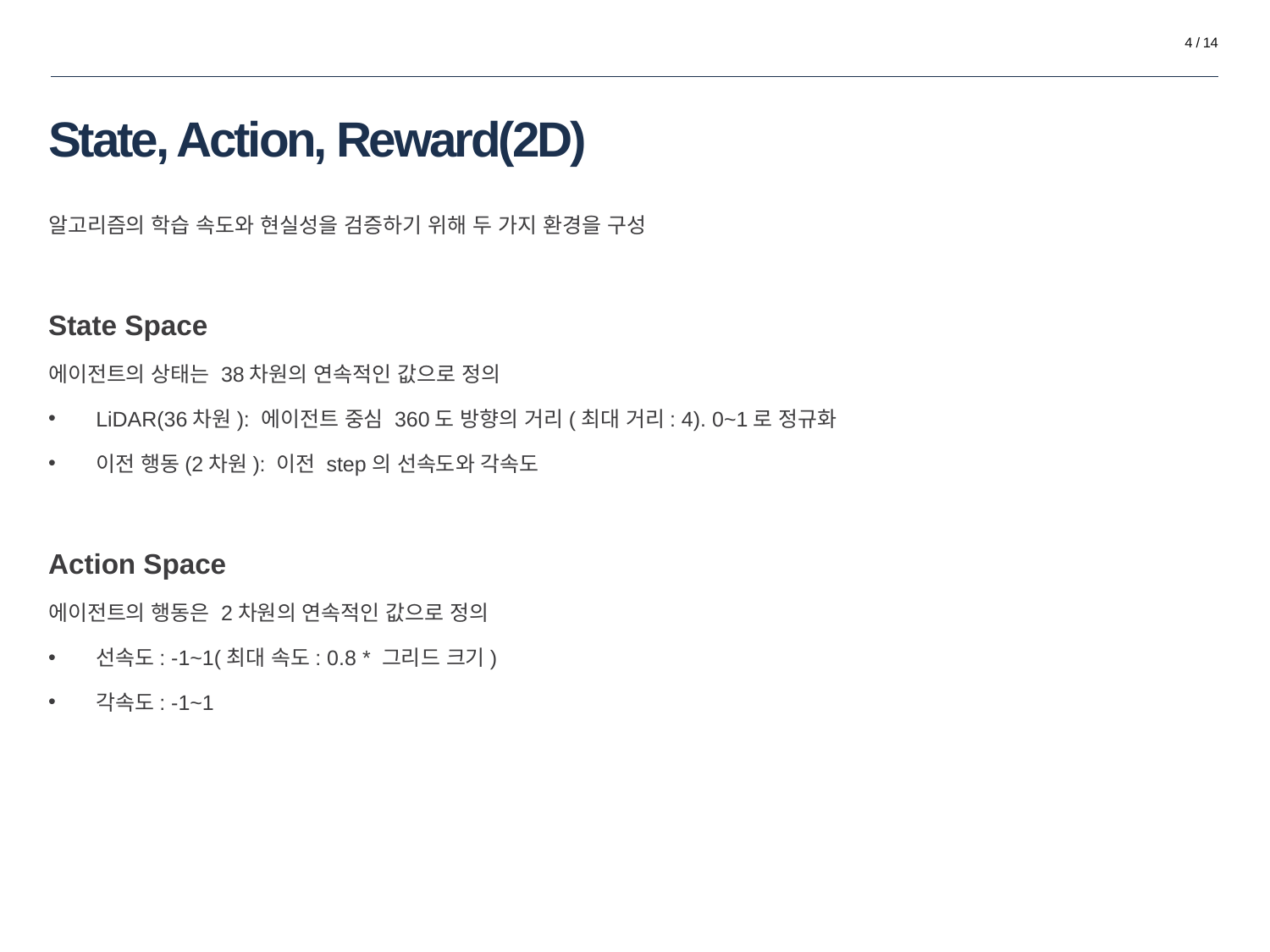

4 / 14
# State, Action, Reward(2D)
알고리즘의 학습 속도와 현실성을 검증하기 위해 두 가지 환경을 구성

State Space
에이전트의 상태는 38차원의 연속적인 값으로 정의
LiDAR(36차원): 에이전트 중심 360도 방향의 거리(최대 거리: 4). 0~1로 정규화
이전 행동(2차원): 이전 step의 선속도와 각속도

Action Space
에이전트의 행동은 2차원의 연속적인 값으로 정의
선속도: -1~1(최대 속도: 0.8 * 그리드 크기)
각속도: -1~1